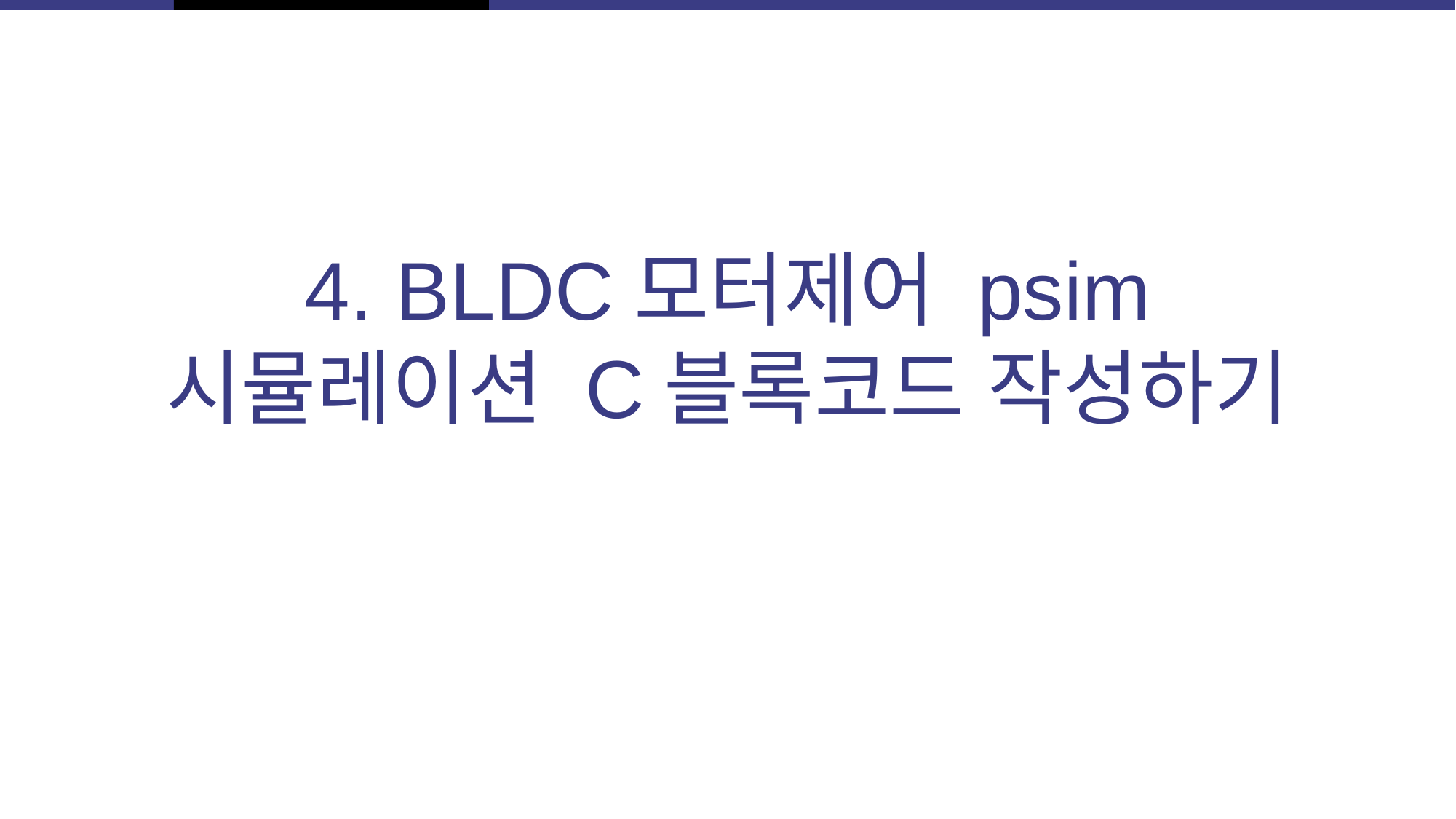

# 4. BLDC모터제어 psim 시뮬레이션 C블록코드 작성하기